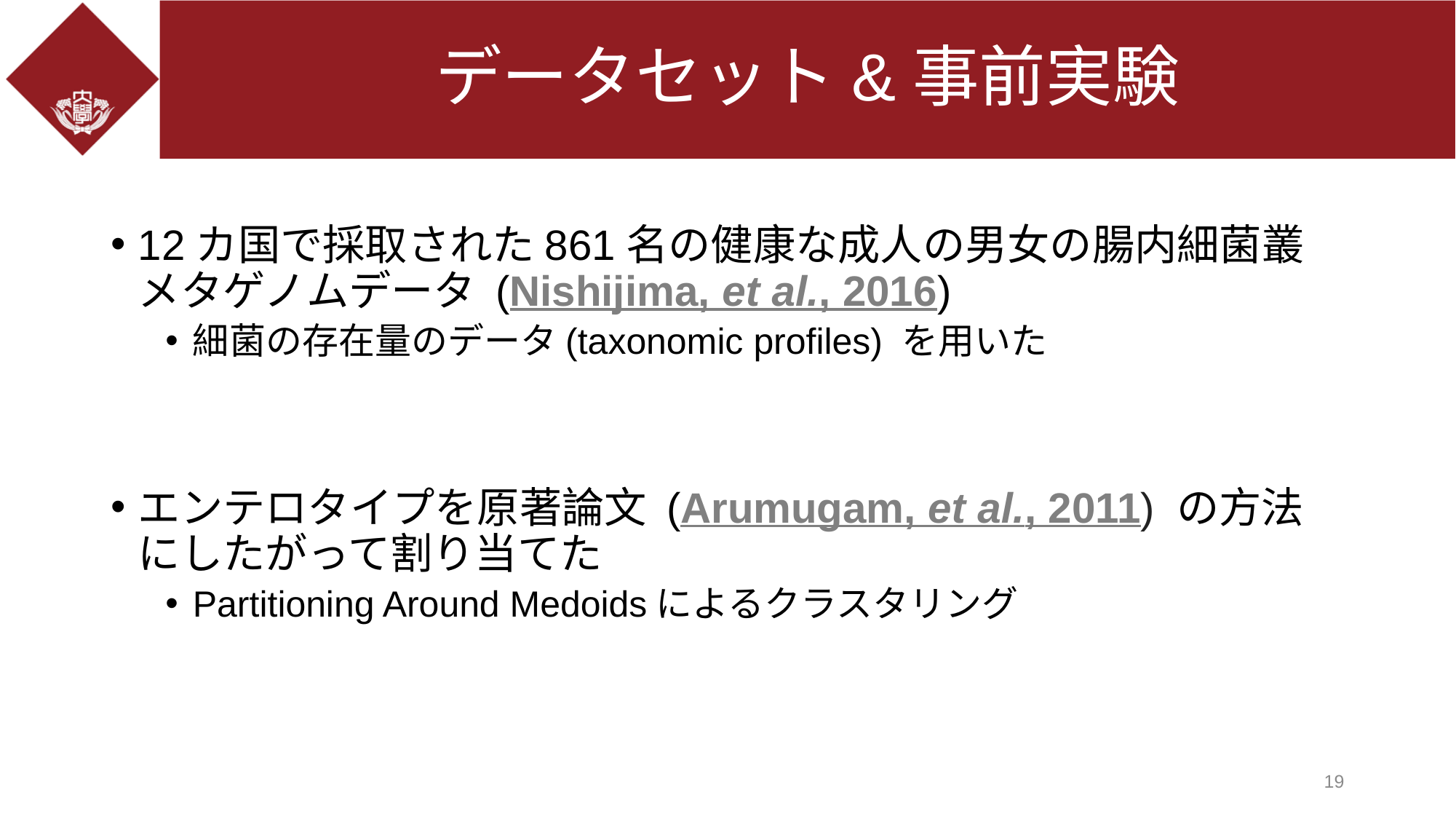

# データセット&事前実験
12カ国で採取された861名の健康な成人の男女の腸内細菌叢メタゲノムデータ (Nishijima, et al., 2016)
細菌の存在量のデータ(taxonomic profiles) を用いた

エンテロタイプを原著論文 (Arumugam, et al., 2011) の方法にしたがって割り当てた
Partitioning Around Medoidsによるクラスタリング
19